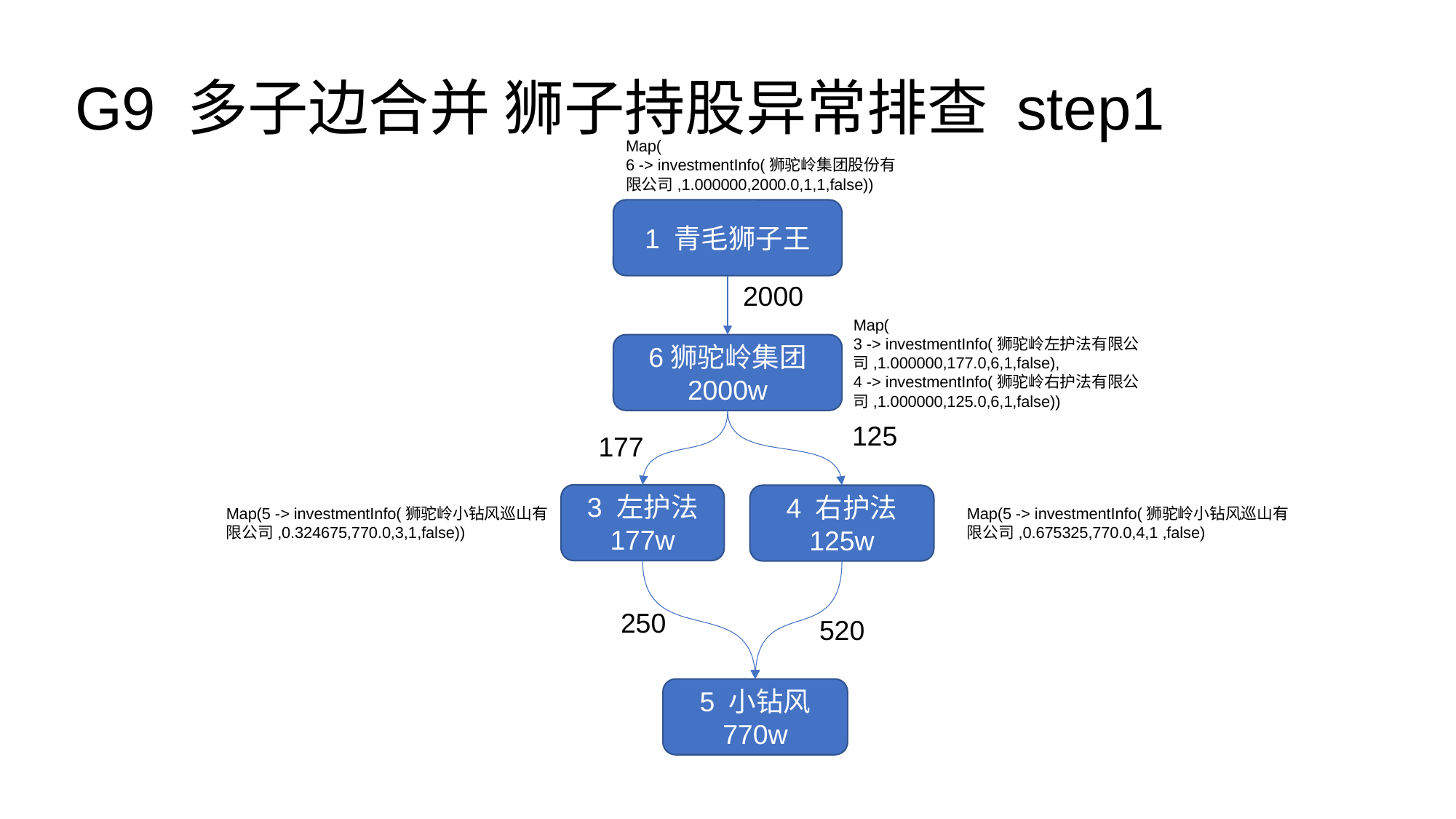

G9 多子边合并 狮子持股异常排查 step1
Map(
6 -> investmentInfo(狮驼岭集团股份有限公司,1.000000,2000.0,1,1,false))
1 青毛狮子王
2000

Map(
3 -> investmentInfo(狮驼岭左护法有限公司,1.000000,177.0,6,1,false),
4 -> investmentInfo(狮驼岭右护法有限公司,1.000000,125.0,6,1,false))
6狮驼岭集团
2000w
125
177
3 左护法
177w
4 右护法
125w
Map(5 -> investmentInfo(狮驼岭小钻风巡山有限公司,0.324675,770.0,3,1,false))
Map(5 -> investmentInfo(狮驼岭小钻风巡山有限公司,0.675325,770.0,4,1 ,false)
250
520
5 小钻风
770w